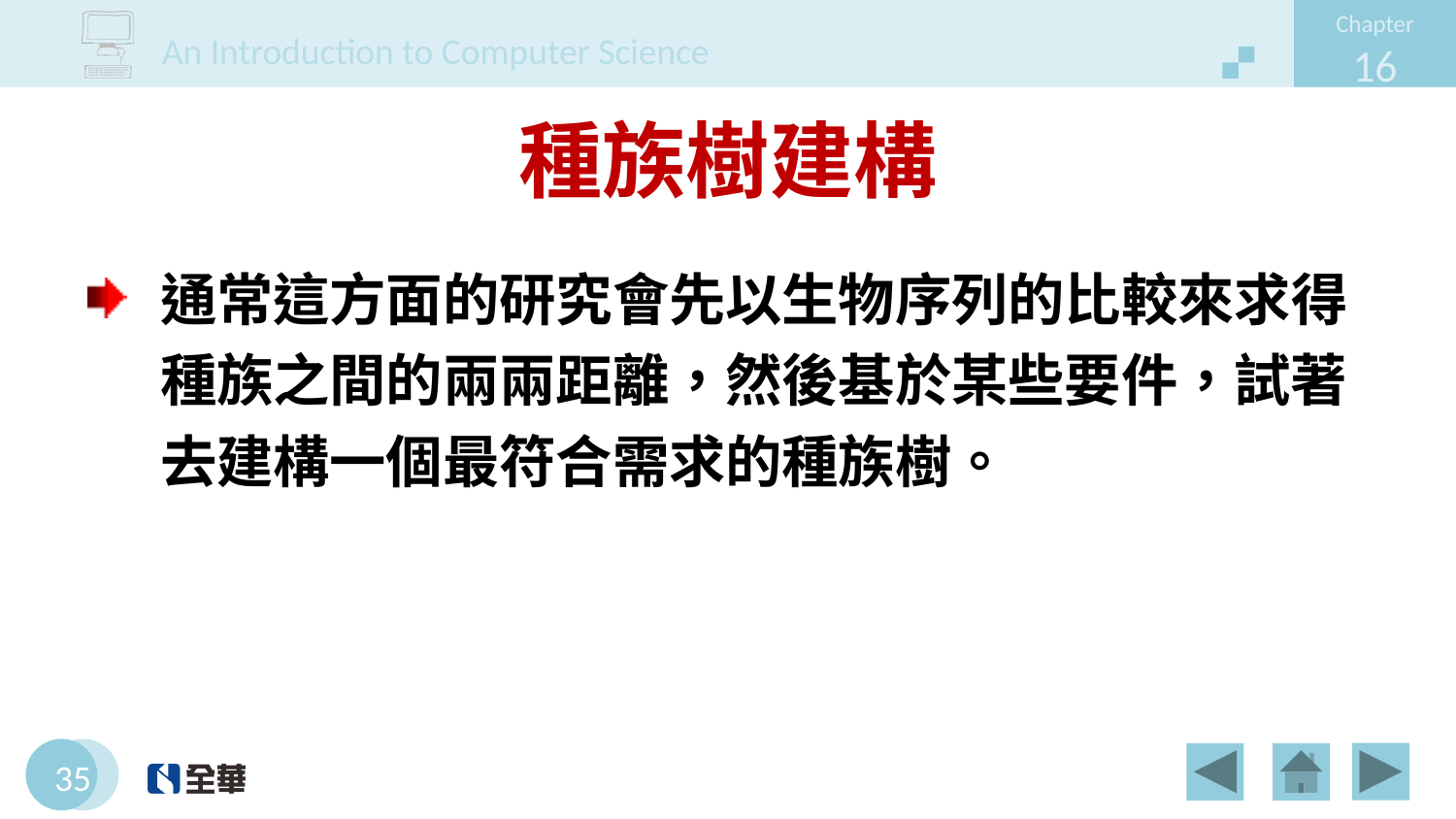

# 種族樹建構
通常這方面的研究會先以生物序列的比較來求得種族之間的兩兩距離，然後基於某些要件，試著去建構一個最符合需求的種族樹。